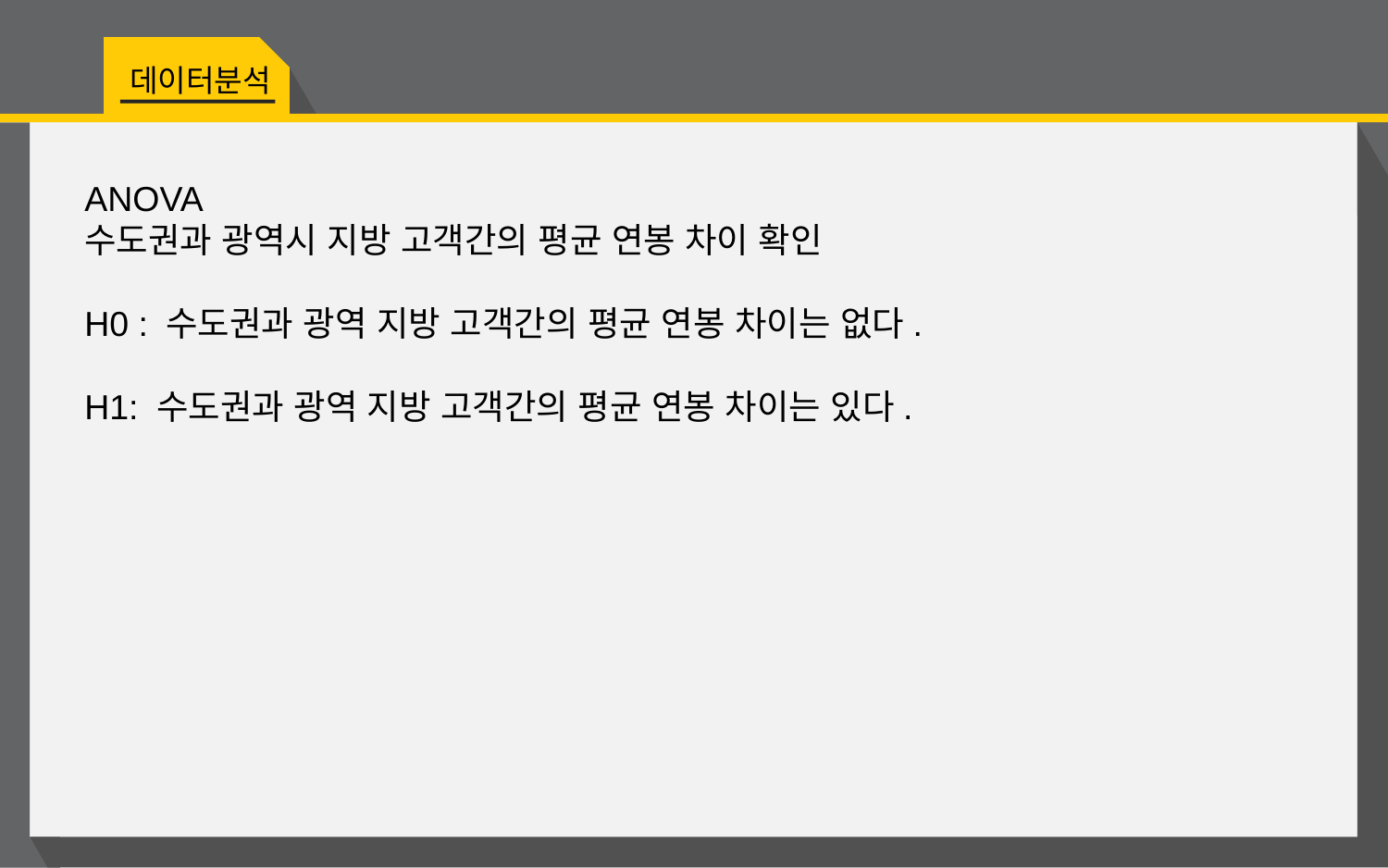

데이터분석

ANOVA
수도권과 광역시 지방 고객간의 평균 연봉 차이 확인

H0 : 수도권과 광역 지방 고객간의 평균 연봉 차이는 없다.

H1: 수도권과 광역 지방 고객간의 평균 연봉 차이는 있다.